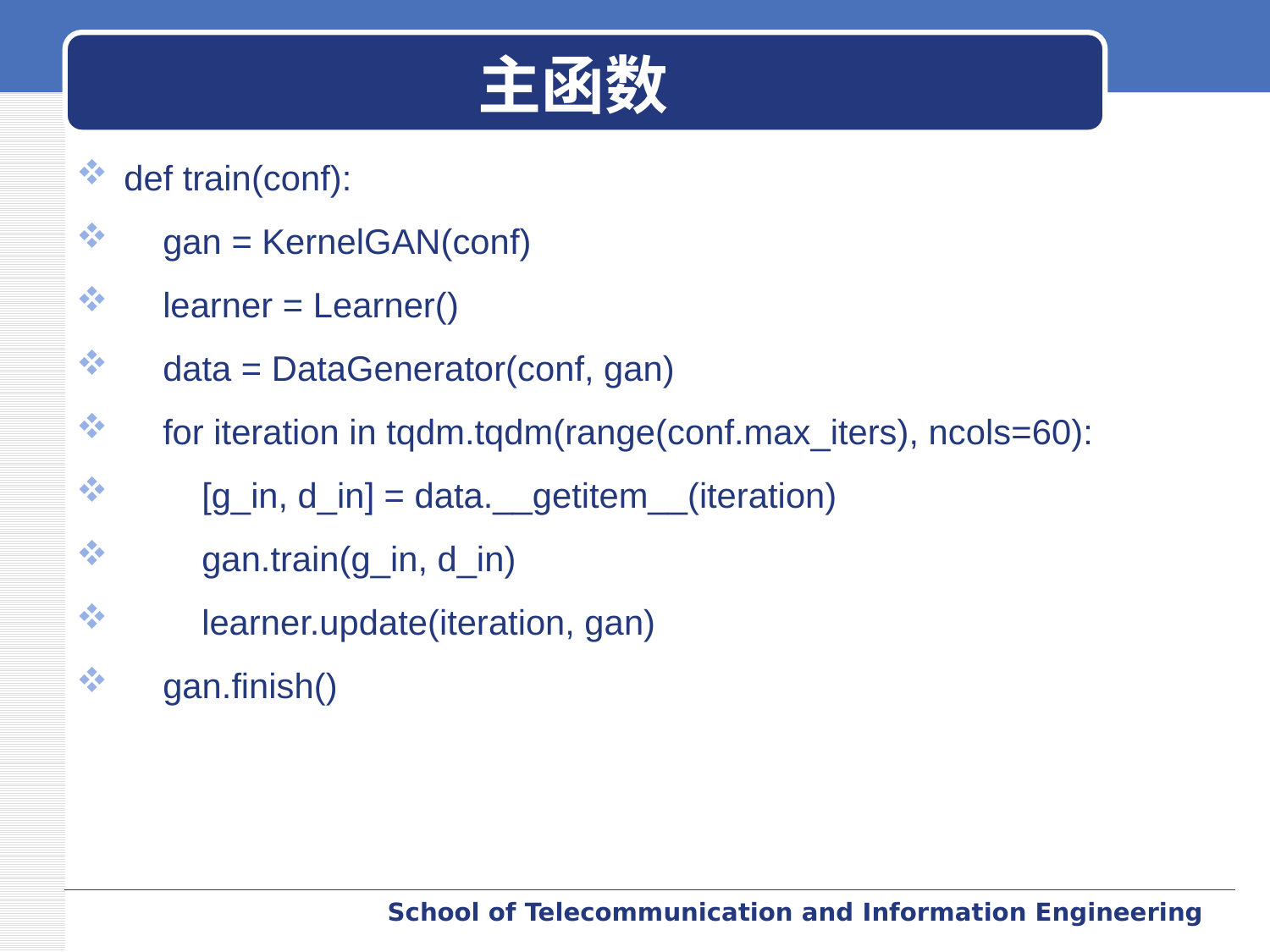

# 主函数
def train(conf):
    gan = KernelGAN(conf)
    learner = Learner()
    data = DataGenerator(conf, gan)
    for iteration in tqdm.tqdm(range(conf.max_iters), ncols=60):
        [g_in, d_in] = data.__getitem__(iteration)
        gan.train(g_in, d_in)
        learner.update(iteration, gan)
    gan.finish()